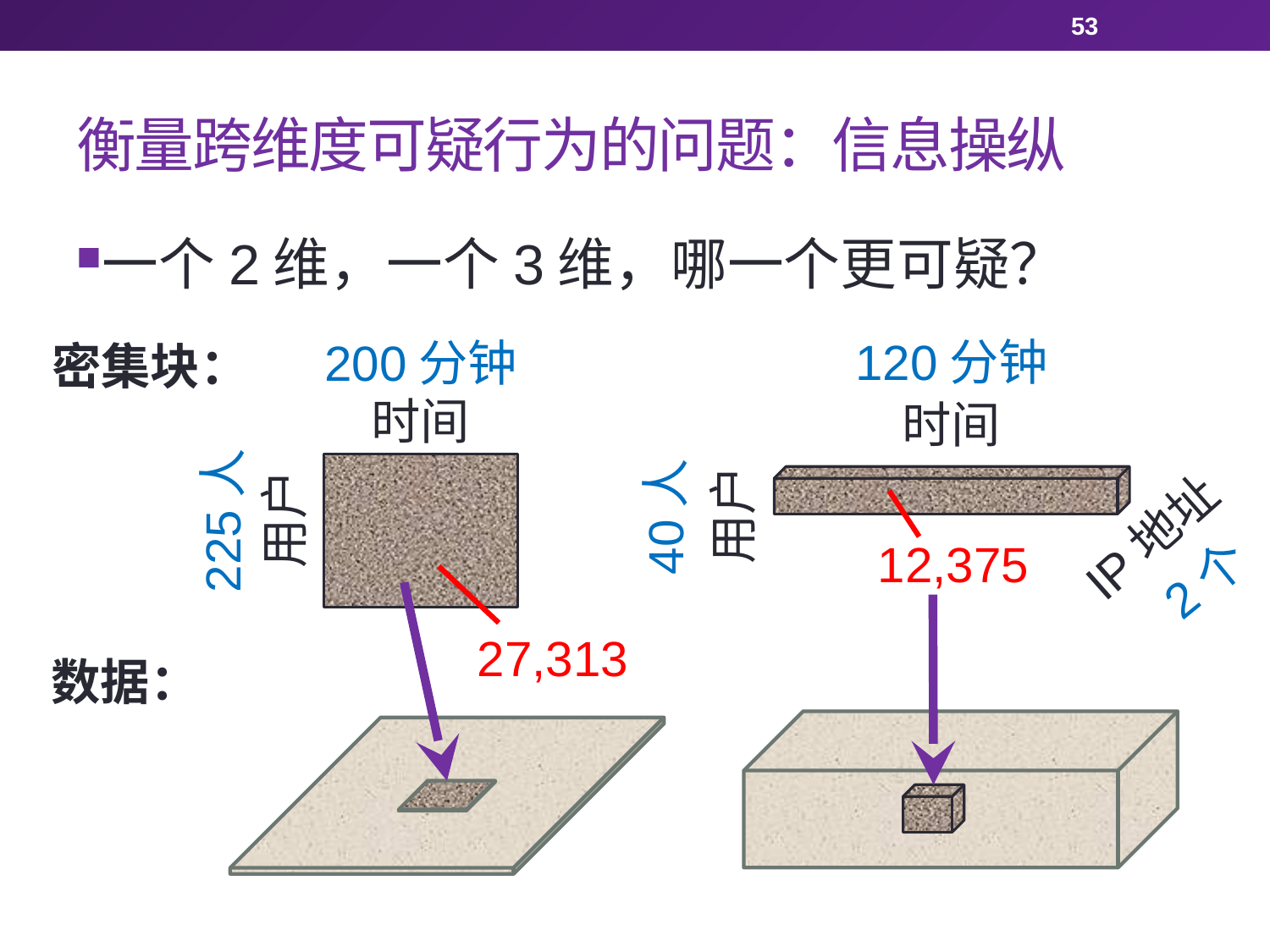

53
# 衡量跨维度可疑行为的问题：信息操纵
一个2维，一个3维，哪一个更可疑？
120分钟
200分钟
密集块：
时间
时间

用户
40人
用户
225人
IP地址
12,375
2个
27,313
数据：